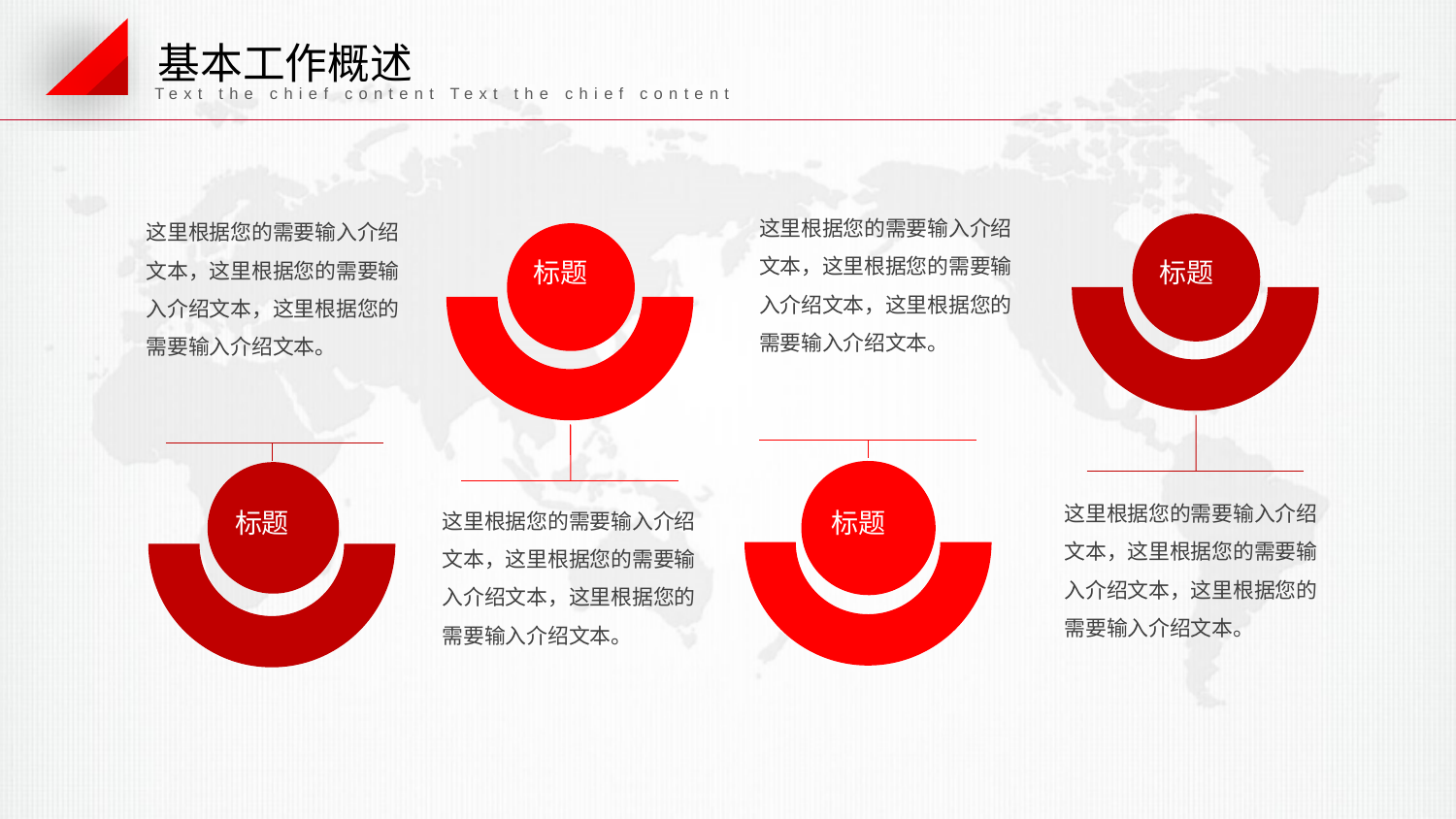

基本工作概述
Text the chief content Text the chief content
这里根据您的需要输入介绍文本，这里根据您的需要输入介绍文本，这里根据您的需要输入介绍文本。
这里根据您的需要输入介绍文本，这里根据您的需要输入介绍文本，这里根据您的需要输入介绍文本。

标题

标题

标题

标题

这里根据您的需要输入介绍文本，这里根据您的需要输入介绍文本，这里根据您的需要输入介绍文本。
这里根据您的需要输入介绍文本，这里根据您的需要输入介绍文本，这里根据您的需要输入介绍文本。